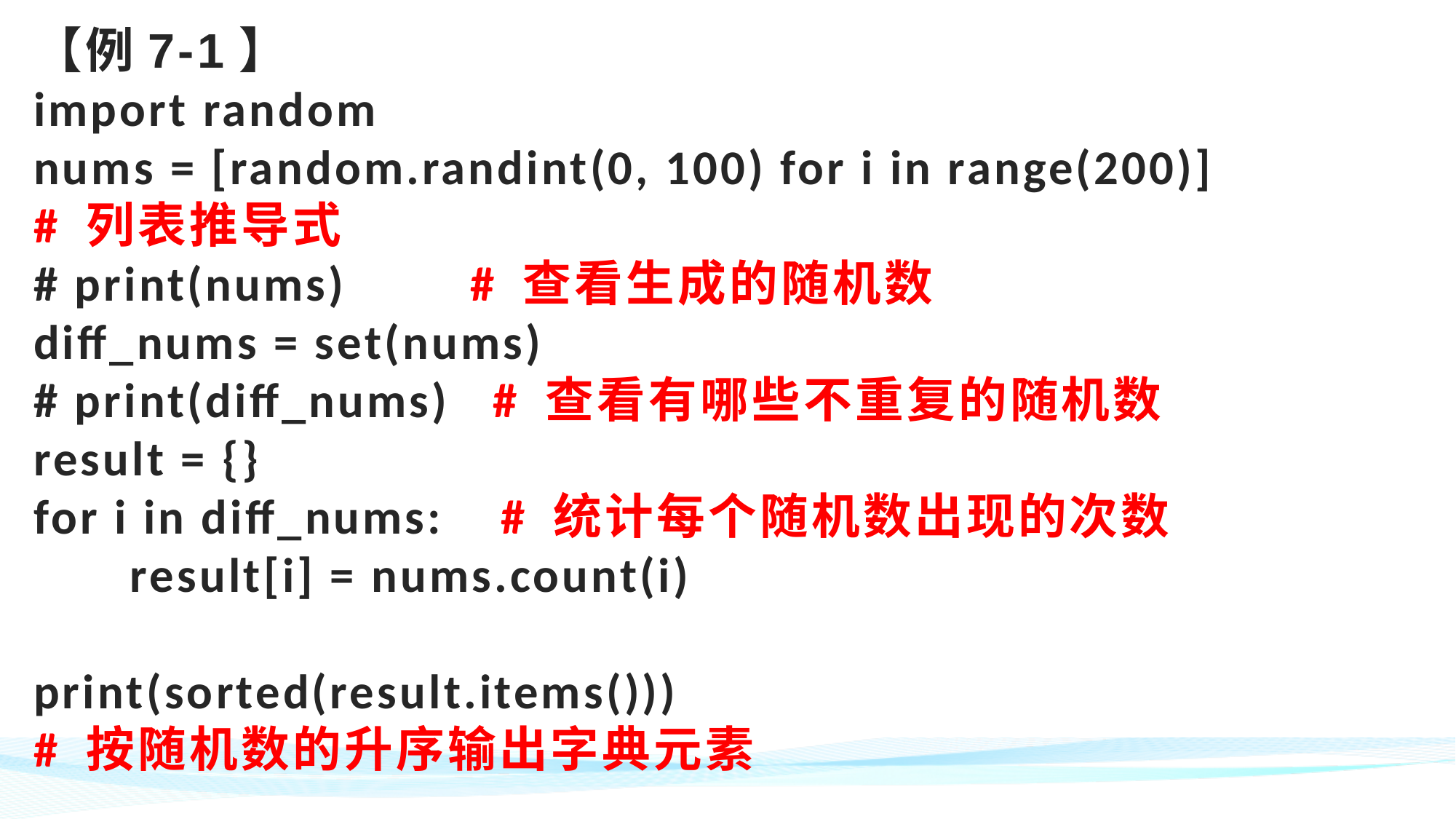

# 【例7-1】 import random nums = [random.randint(0, 100) for i in range(200)] # 列表推导式 # print(nums)        	# 查看生成的随机数 diff_nums = set(nums) # print(diff_nums)   # 查看有哪些不重复的随机数 result = {} for i in diff_nums:    # 统计每个随机数出现的次数 result[i] = nums.count(i) print(sorted(result.items())) # 按随机数的升序输出字典元素
108